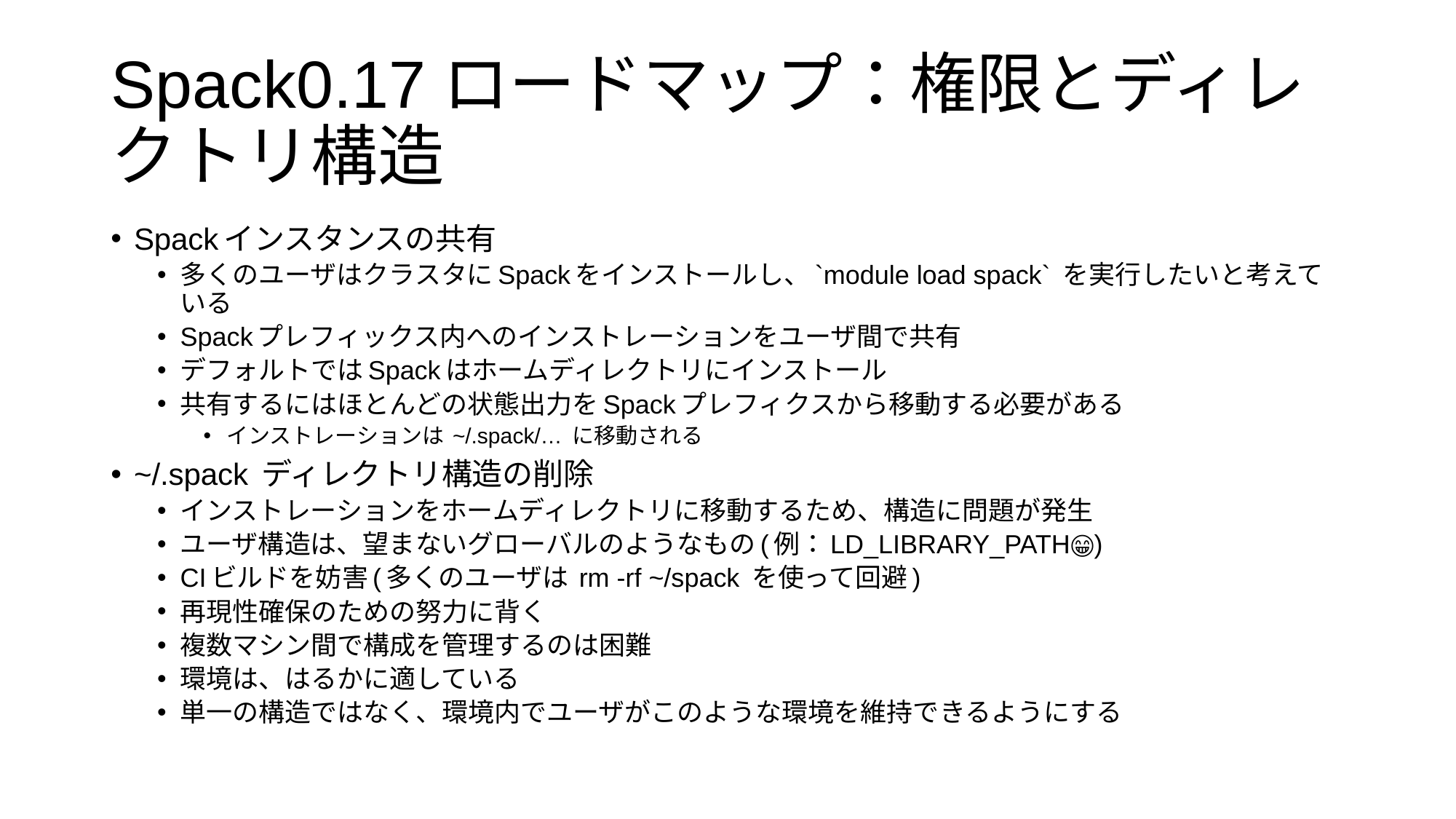

# Spack0.17ロードマップ：権限とディレクトリ構造
Spackインスタンスの共有
多くのユーザはクラスタにSpackをインストールし、`module load spack` を実行したいと考えている
Spackプレフィックス内へのインストレーションをユーザ間で共有
デフォルトではSpackはホームディレクトリにインストール
共有するにはほとんどの状態出力をSpackプレフィクスから移動する必要がある
インストレーションは ~/.spack/… に移動される
~/.spack ディレクトリ構造の削除
インストレーションをホームディレクトリに移動するため、構造に問題が発生
ユーザ構造は、望まないグローバルのようなもの(例：LD_LIBRARY_PATH😁)
CIビルドを妨害(多くのユーザは rm -rf ~/spack を使って回避)
再現性確保のための努力に背く
複数マシン間で構成を管理するのは困難
環境は、はるかに適している
単一の構造ではなく、環境内でユーザがこのような環境を維持できるようにする